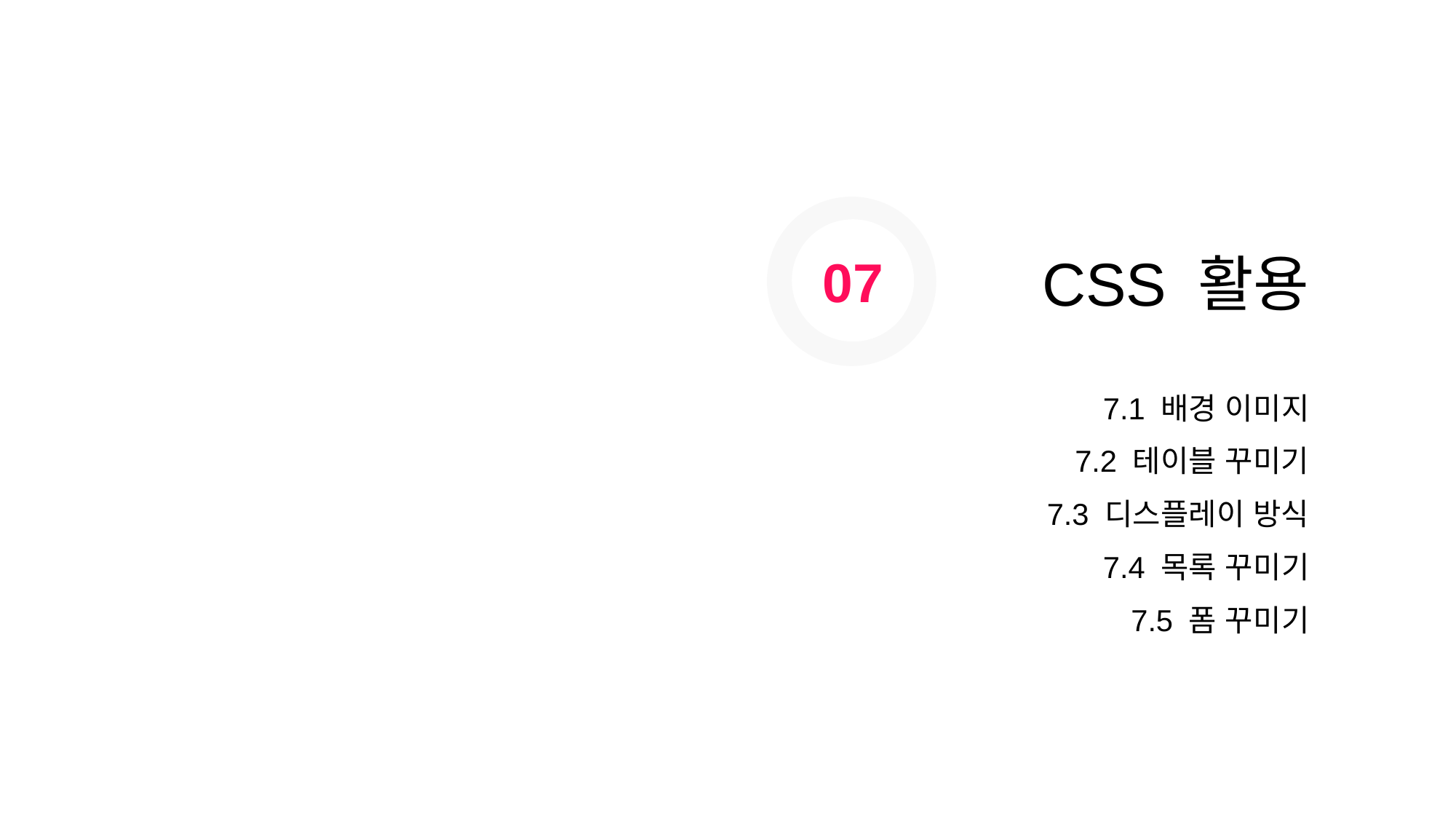

07
CSS 활용
7.1 배경 이미지
7.2 테이블 꾸미기
7.3 디스플레이 방식
7.4 목록 꾸미기
7.5 폼 꾸미기